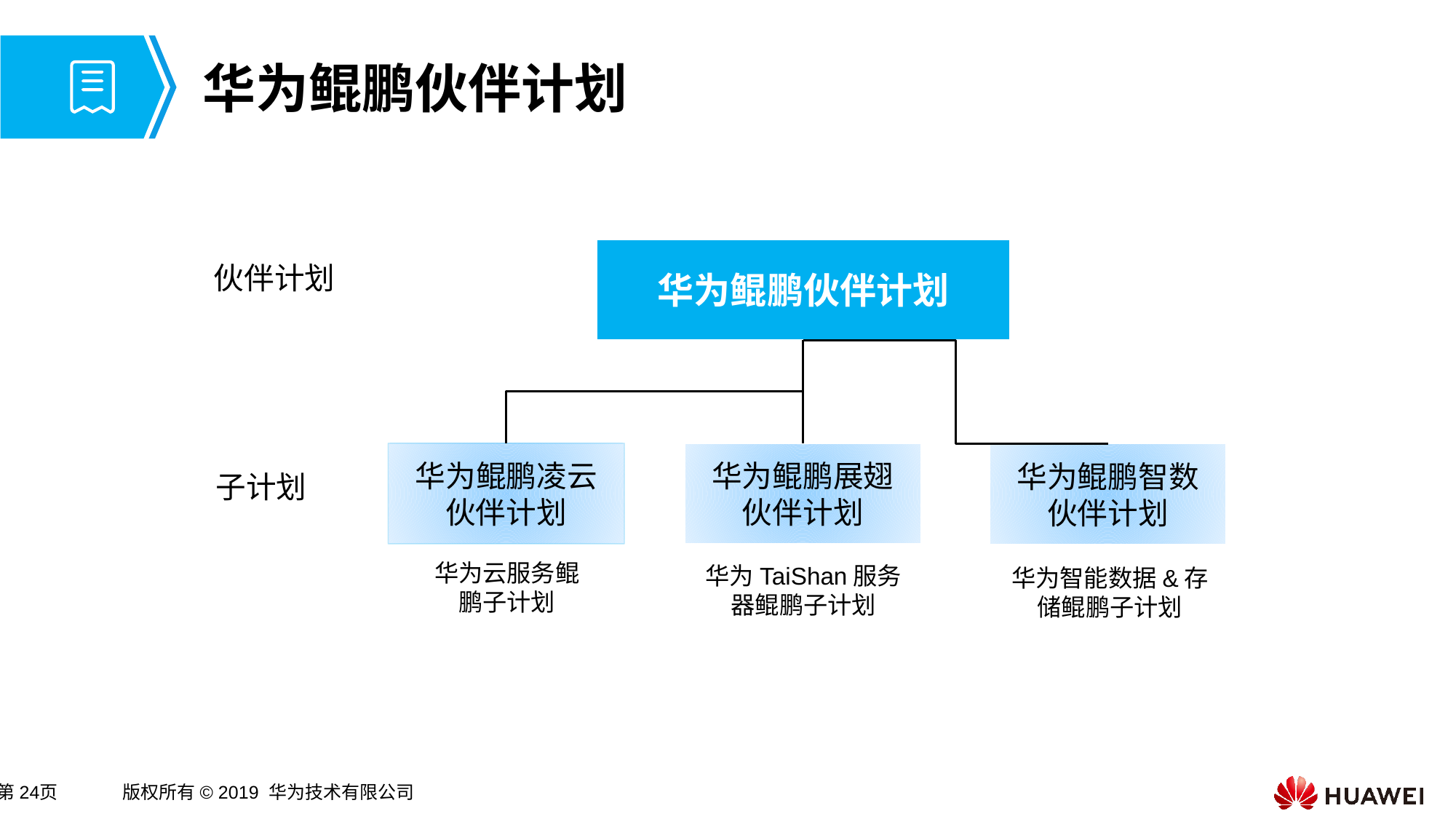

# 华为鲲鹏伙伴计划
华为鲲鹏伙伴计划
伙伴计划
华为鲲鹏凌云
伙伴计划
华为鲲鹏展翅
伙伴计划
华为鲲鹏智数
伙伴计划
子计划
华为云服务鲲鹏子计划
华为TaiShan服务器鲲鹏子计划
华为智能数据&存储鲲鹏子计划